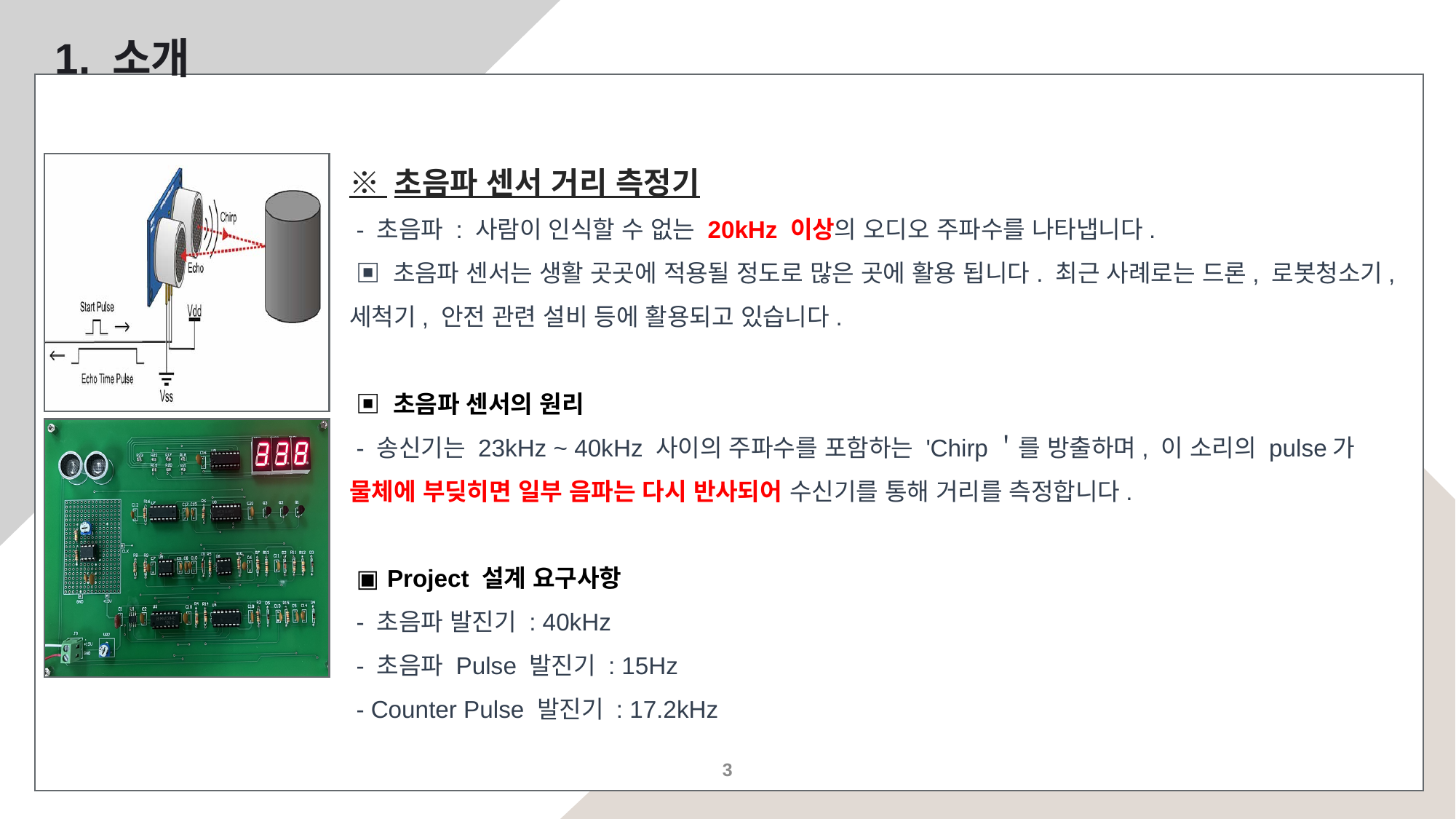

1. 소개

※ 초음파 센서 거리 측정기
 - 초음파 : 사람이 인식할 수 없는 20kHz 이상의 오디오 주파수를 나타냅니다.
 ▣ 초음파 센서는 생활 곳곳에 적용될 정도로 많은 곳에 활용 됩니다. 최근 사례로는 드론, 로봇청소기, 세척기, 안전 관련 설비 등에 활용되고 있습니다.

 ▣ 초음파 센서의 원리
 - 송신기는 23kHz ~ 40kHz 사이의 주파수를 포함하는 'Chirp＇를 방출하며, 이 소리의 pulse가 물체에 부딪히면 일부 음파는 다시 반사되어 수신기를 통해 거리를 측정합니다.

 ▣ Project 설계 요구사항
 - 초음파 발진기 : 40kHz
 - 초음파 Pulse 발진기 : 15Hz
 - Counter Pulse 발진기 : 17.2kHz

3